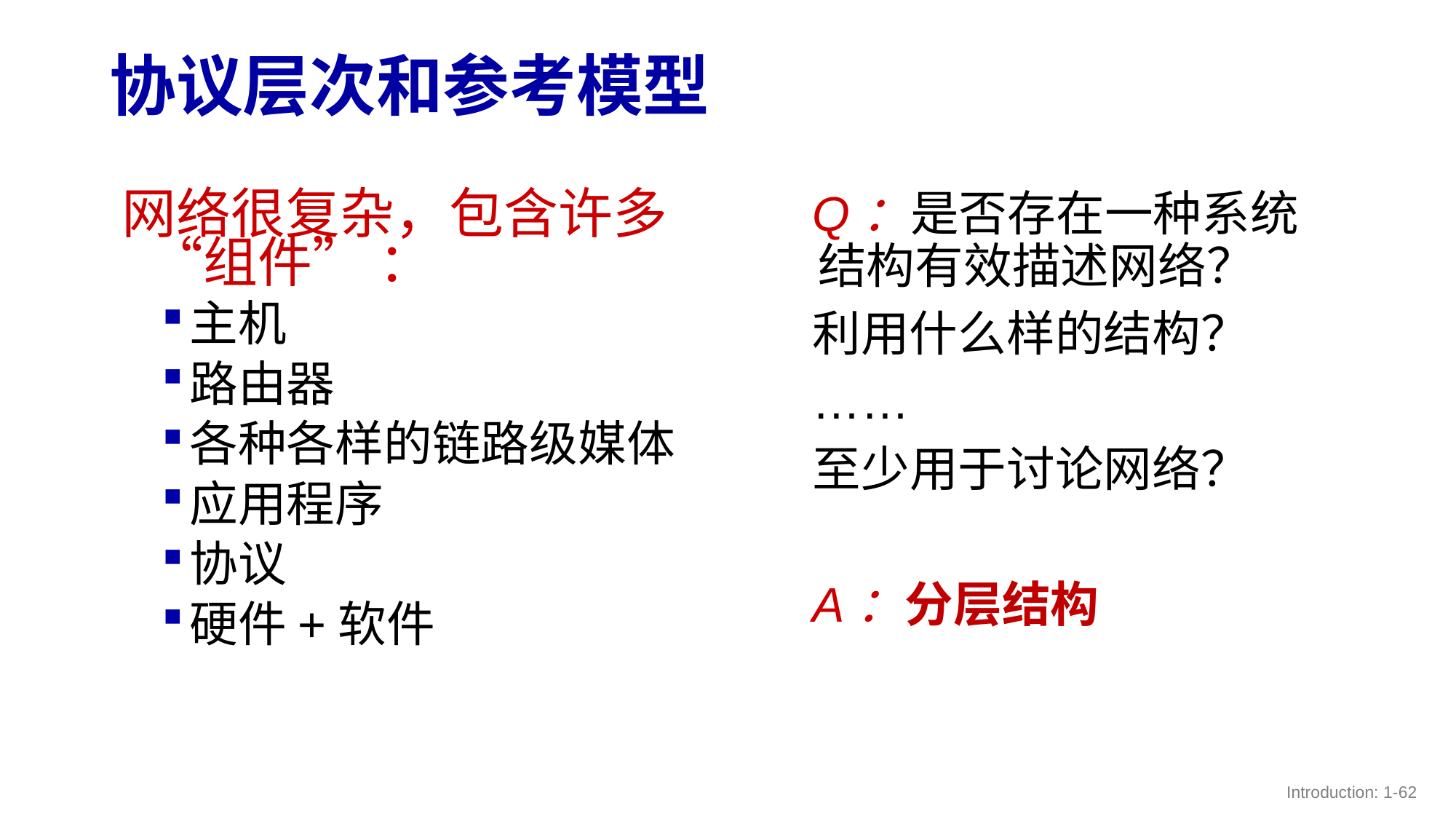

# 协议层次和参考模型
Q：是否存在一种系统结构有效描述网络？
利用什么样的结构？
……
至少用于讨论网络？

A：分层结构
网络很复杂，包含许多“组件” ：
主机
路由器
各种各样的链路级媒体
应用程序
协议
硬件+软件
Introduction: 1-62